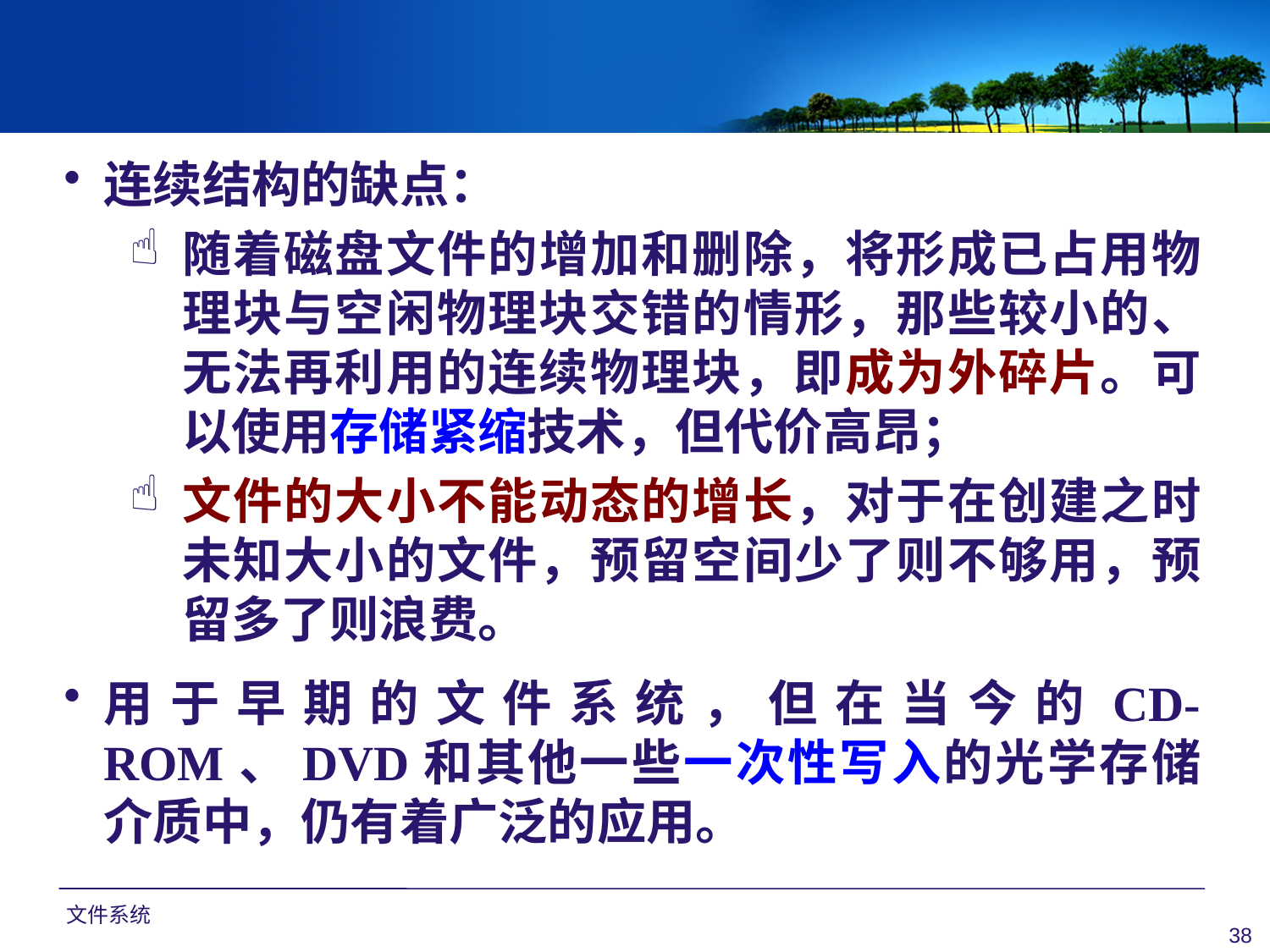

连续结构的缺点：
随着磁盘文件的增加和删除，将形成已占用物理块与空闲物理块交错的情形，那些较小的、无法再利用的连续物理块，即成为外碎片。可以使用存储紧缩技术，但代价高昂；
文件的大小不能动态的增长，对于在创建之时未知大小的文件，预留空间少了则不够用，预留多了则浪费。
用于早期的文件系统，但在当今的CD-ROM、DVD和其他一些一次性写入的光学存储介质中，仍有着广泛的应用。
文件系统
38